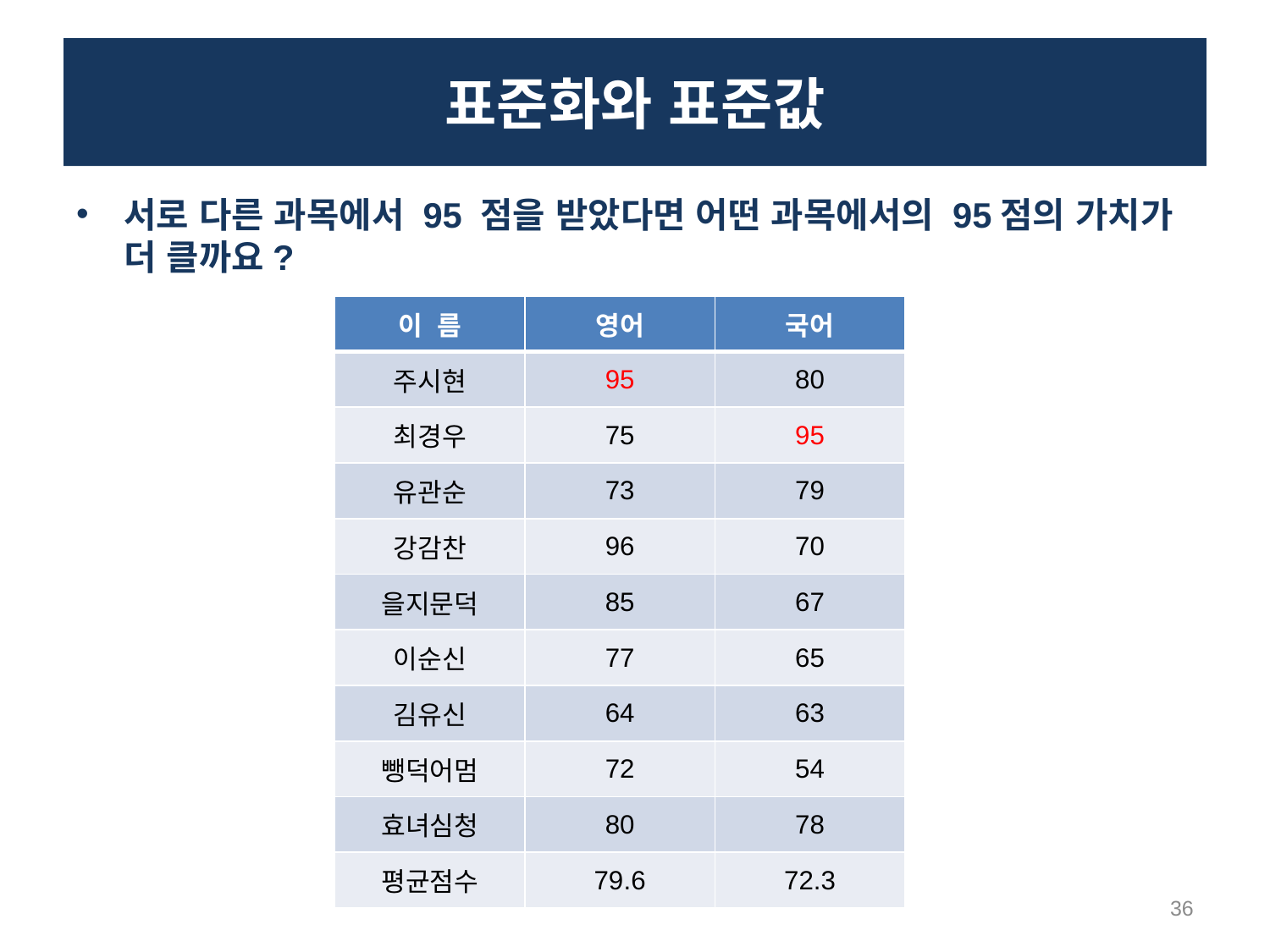

# 표준화와 표준값
서로 다른 과목에서 95 점을 받았다면 어떤 과목에서의 95점의 가치가 더 클까요?
| 이 름 | 영어 | 국어 |
| --- | --- | --- |
| 주시현 | 95 | 80 |
| 최경우 | 75 | 95 |
| 유관순 | 73 | 79 |
| 강감찬 | 96 | 70 |
| 을지문덕 | 85 | 67 |
| 이순신 | 77 | 65 |
| 김유신 | 64 | 63 |
| 뺑덕어멈 | 72 | 54 |
| 효녀심청 | 80 | 78 |
| 평균점수 | 79.6 | 72.3 |
36